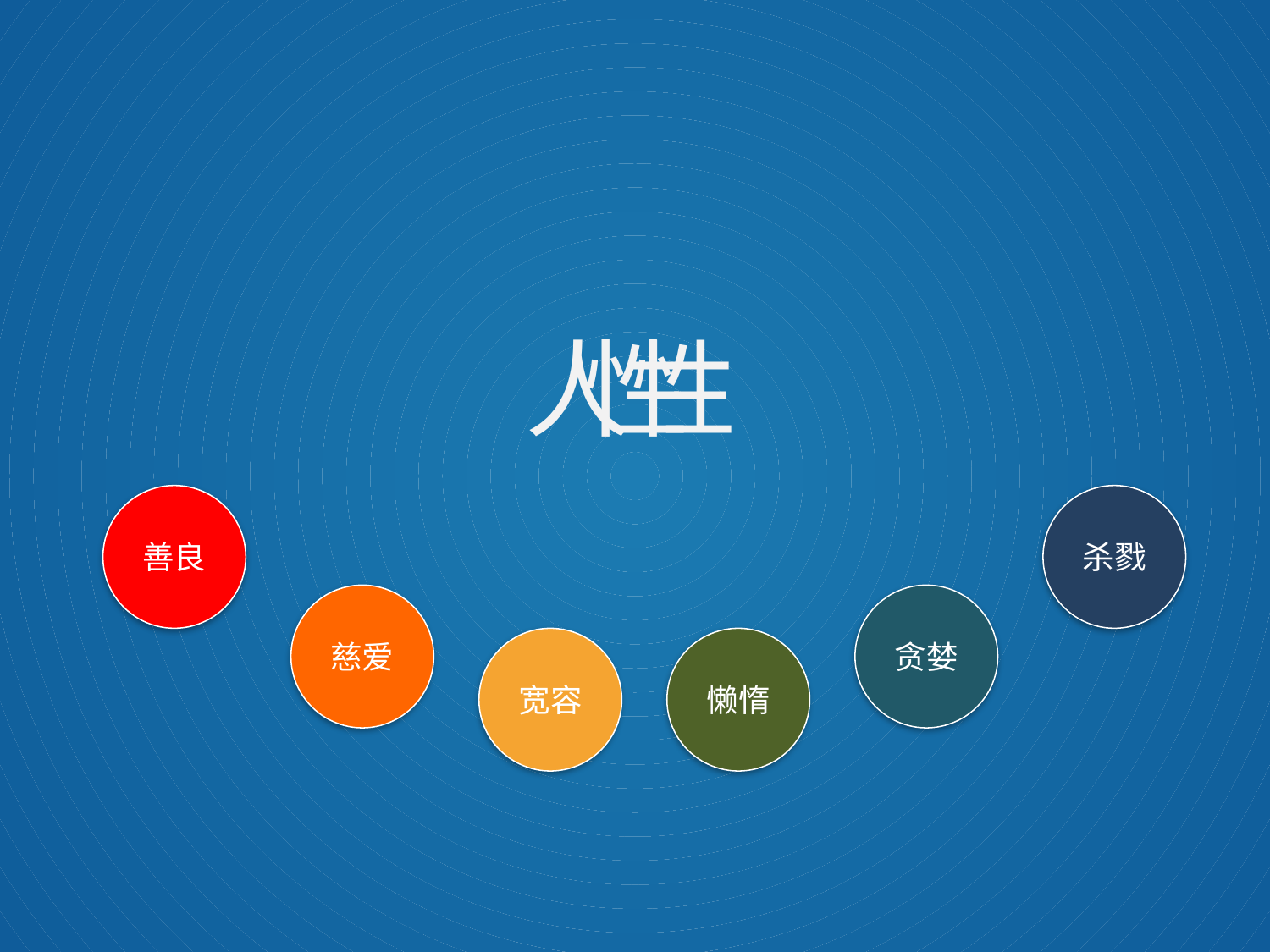

性
人性
杀戮
善良
慈爱
贪婪
宽容
懒惰